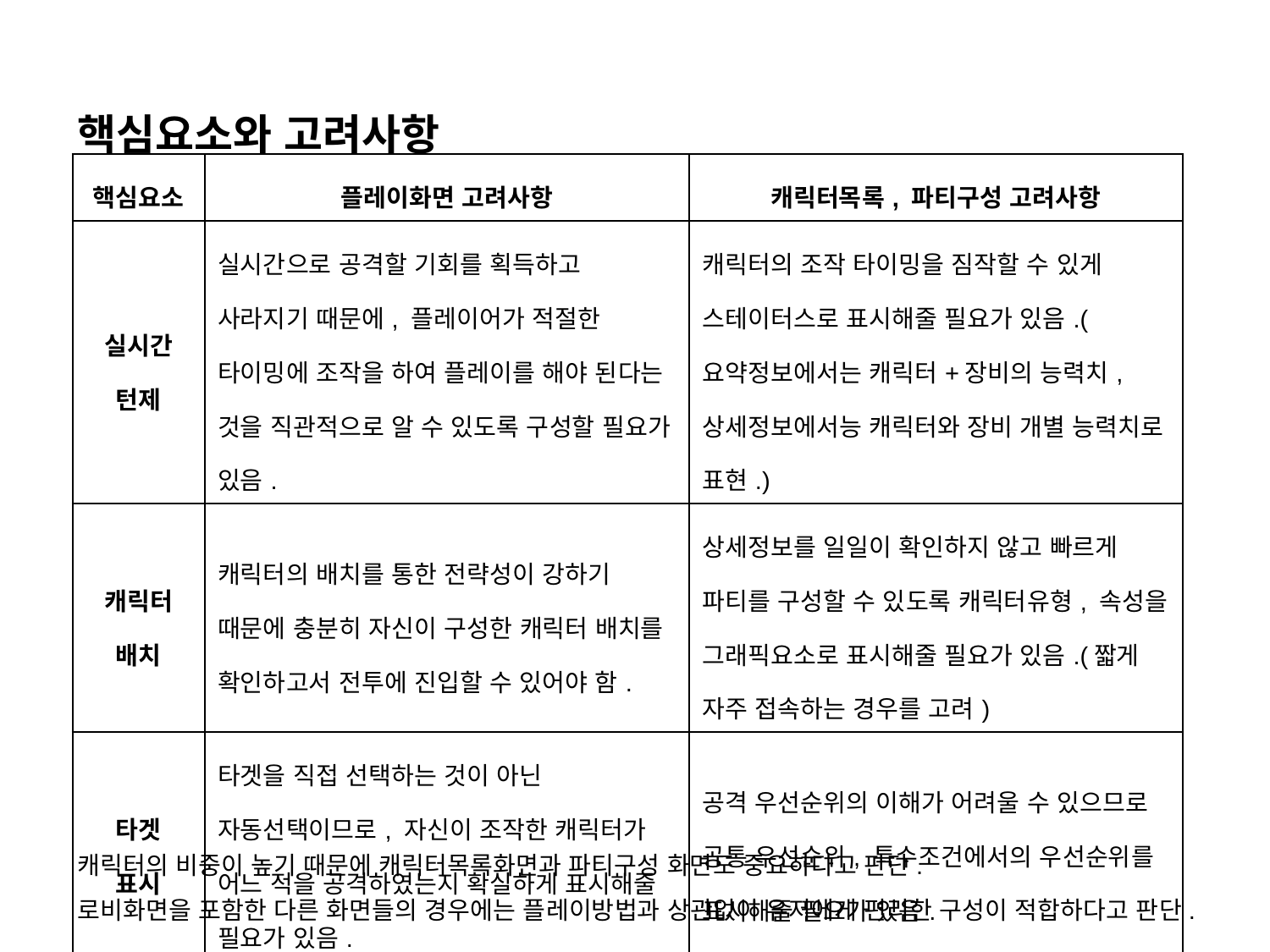

핵심요소와 고려사항
| 핵심요소 | 플레이화면 고려사항 | 캐릭터목록, 파티구성 고려사항 |
| --- | --- | --- |
| 실시간 턴제 | 실시간으로 공격할 기회를 획득하고 사라지기 때문에, 플레이어가 적절한 타이밍에 조작을 하여 플레이를 해야 된다는 것을 직관적으로 알 수 있도록 구성할 필요가 있음. | 캐릭터의 조작 타이밍을 짐작할 수 있게 스테이터스로 표시해줄 필요가 있음.(요약정보에서는 캐릭터+장비의 능력치, 상세정보에서능 캐릭터와 장비 개별 능력치로 표현.) |
| 캐릭터 배치 | 캐릭터의 배치를 통한 전략성이 강하기 때문에 충분히 자신이 구성한 캐릭터 배치를 확인하고서 전투에 진입할 수 있어야 함. | 상세정보를 일일이 확인하지 않고 빠르게 파티를 구성할 수 있도록 캐릭터유형, 속성을 그래픽요소로 표시해줄 필요가 있음.(짧게 자주 접속하는 경우를 고려) |
| 타겟 표시 | 타겟을 직접 선택하는 것이 아닌 자동선택이므로, 자신이 조작한 캐릭터가 어느 적을 공격하였는지 확실하게 표시해줄 필요가 있음. | 공격 우선순위의 이해가 어려울 수 있으므로 공통 우선순위, 특수조건에서의 우선순위를 표시해줄 필요가 있음. |
캐릭터의 비중이 높기 때문에 캐릭터목록화면과 파티구성 화면도 중요하다고 판단.
로비화면을 포함한 다른 화면들의 경우에는 플레이방법과 상관없이 유저에게 편리한 구성이 적합하다고 판단.